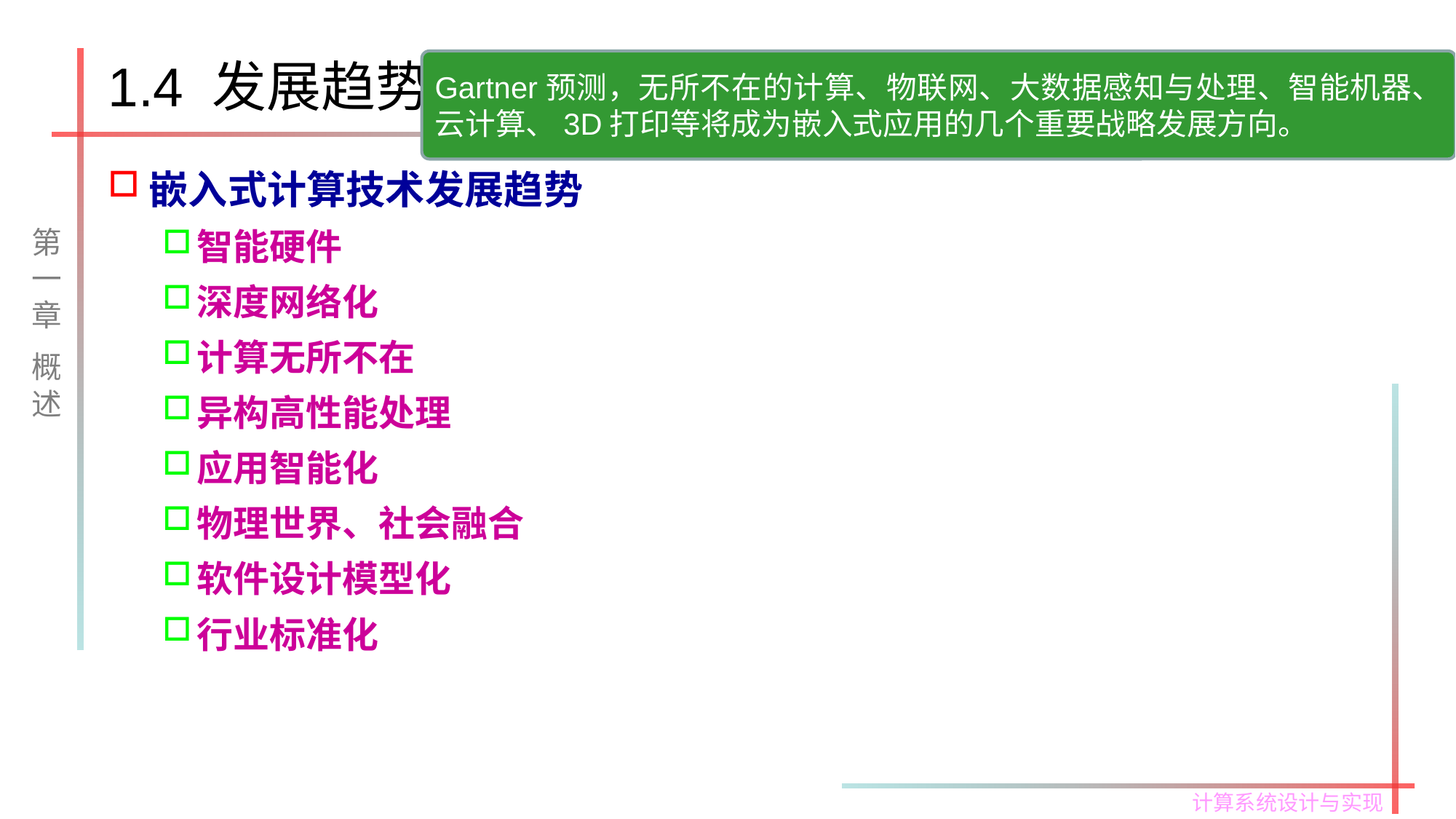

# 1.4 发展趋势
Gartner预测，无所不在的计算、物联网、大数据感知与处理、智能机器、云计算、3D打印等将成为嵌入式应用的几个重要战略发展方向。
嵌入式计算技术发展趋势
智能硬件
深度网络化
计算无所不在
异构高性能处理
应用智能化
物理世界、社会融合
软件设计模型化
行业标准化
第一章
概述